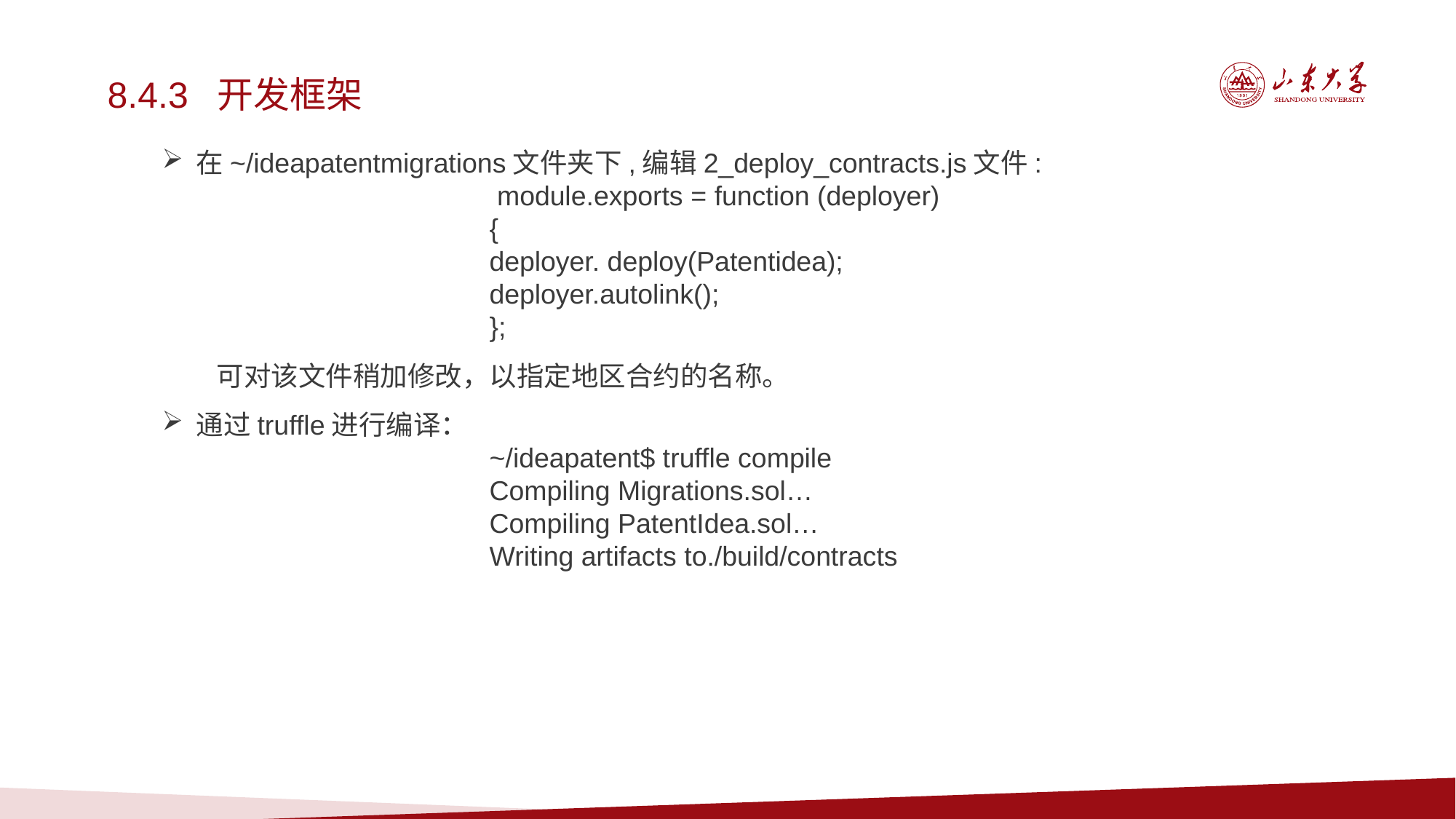

8.4.3  开发框架
在~/ideapatentmigrations文件夹下,编辑2_deploy_contracts.js文件:
 module.exports = function (deployer)
{
deployer. deploy(Patentidea);
deployer.autolink();
};
可对该文件稍加修改，以指定地区合约的名称。
通过truffle进行编译：
~/ideapatent$ truffle compile
Compiling Migrations.sol…
Compiling PatentIdea.sol…
Writing artifacts to./build/contracts